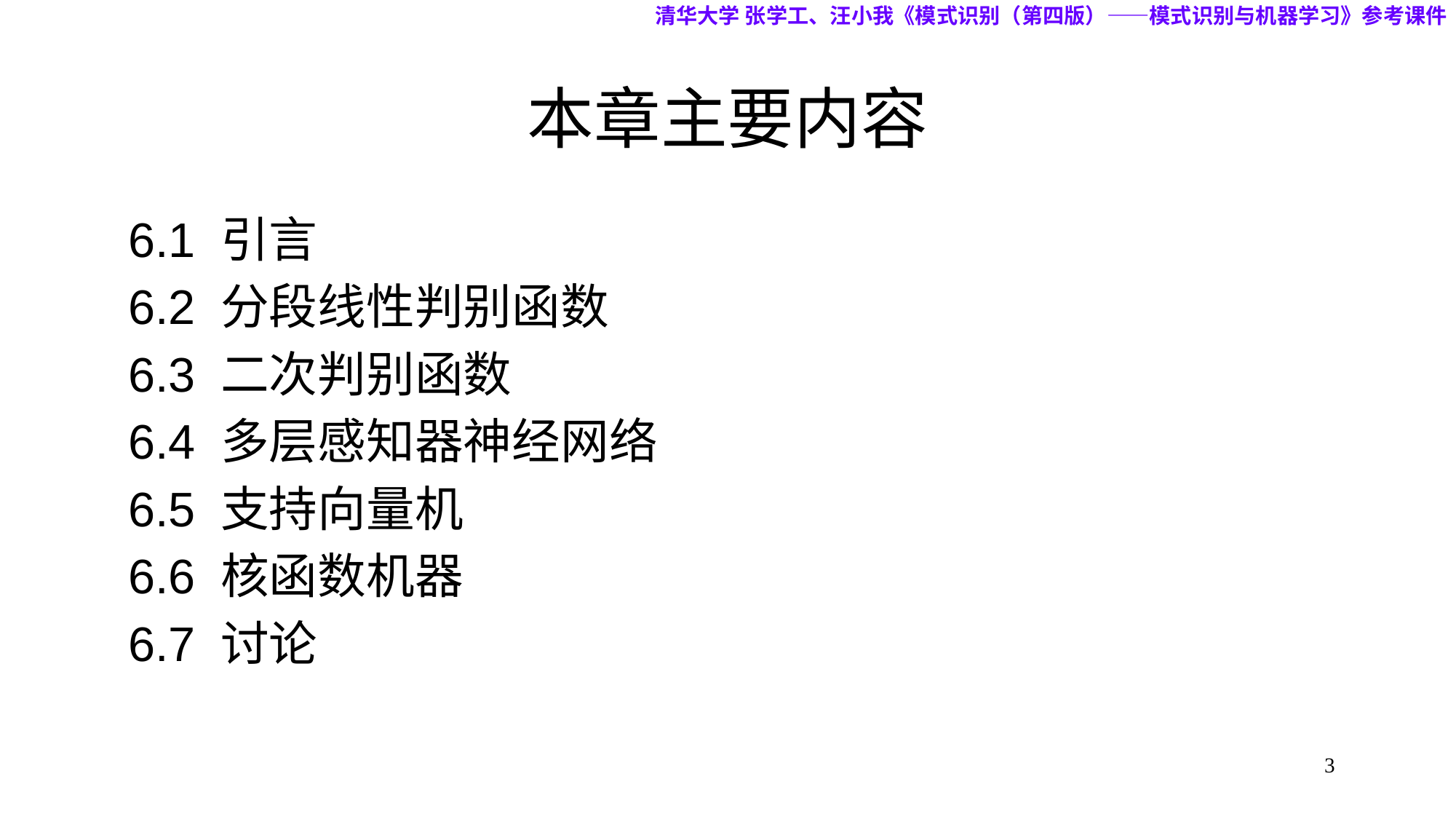

清华大学 张学工、汪小我《模式识别（第四版）——模式识别与机器学习》参考课件
# 本章主要内容
6.1 引言
6.2 分段线性判别函数
6.3 二次判别函数
6.4 多层感知器神经网络
6.5 支持向量机
6.6 核函数机器
6.7 讨论
3